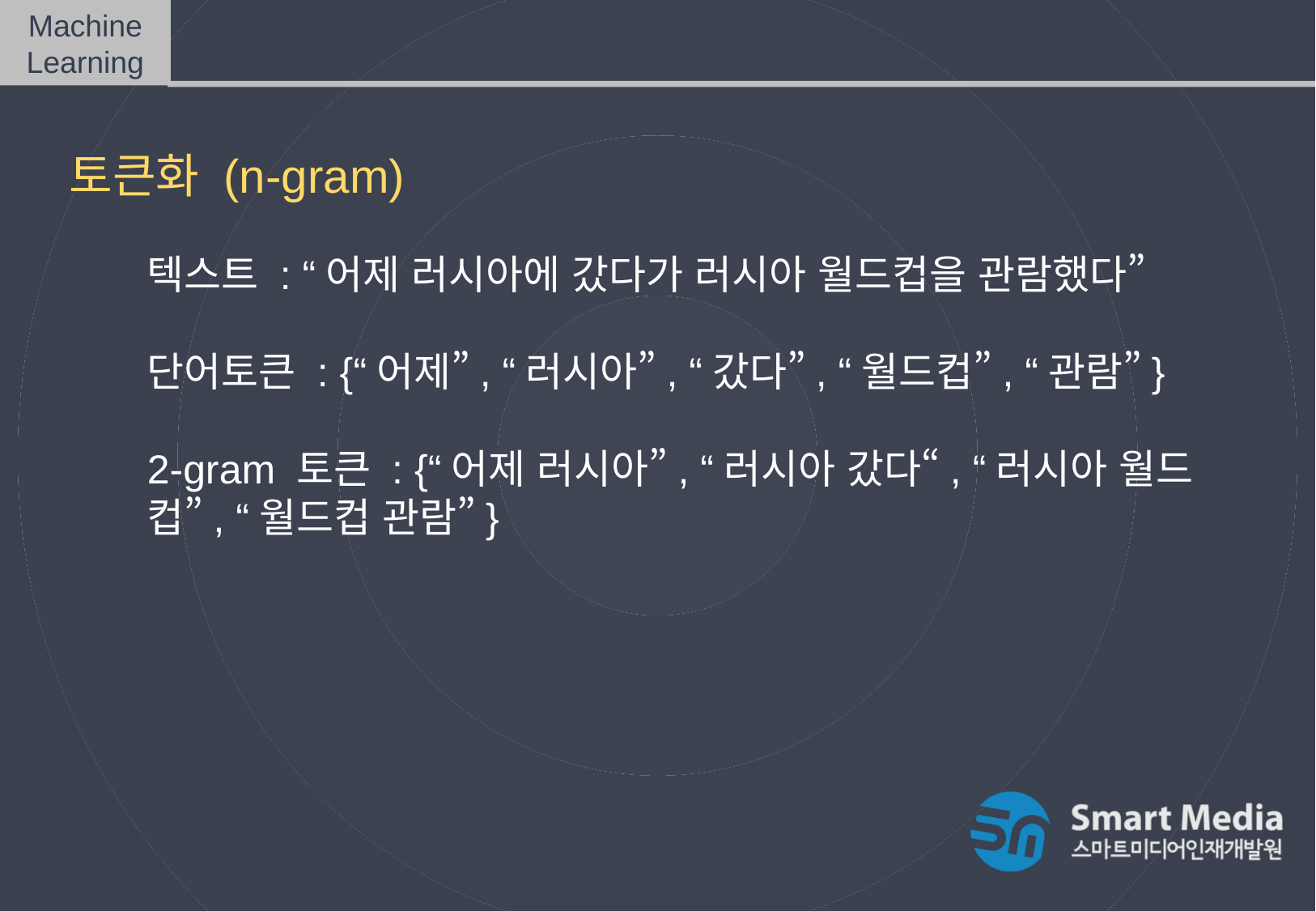

Machine Learning
텍스트마이닝(Text mining)

토큰화 (n-gram)
텍스트 : “어제 러시아에 갔다가 러시아 월드컵을 관람했다”

단어토큰 : {“어제”, “러시아”, “갔다”, “월드컵”, “관람”}

2-gram 토큰 : {“어제 러시아”, “러시아 갔다“, “러시아 월드컵”, “월드컵 관람”}